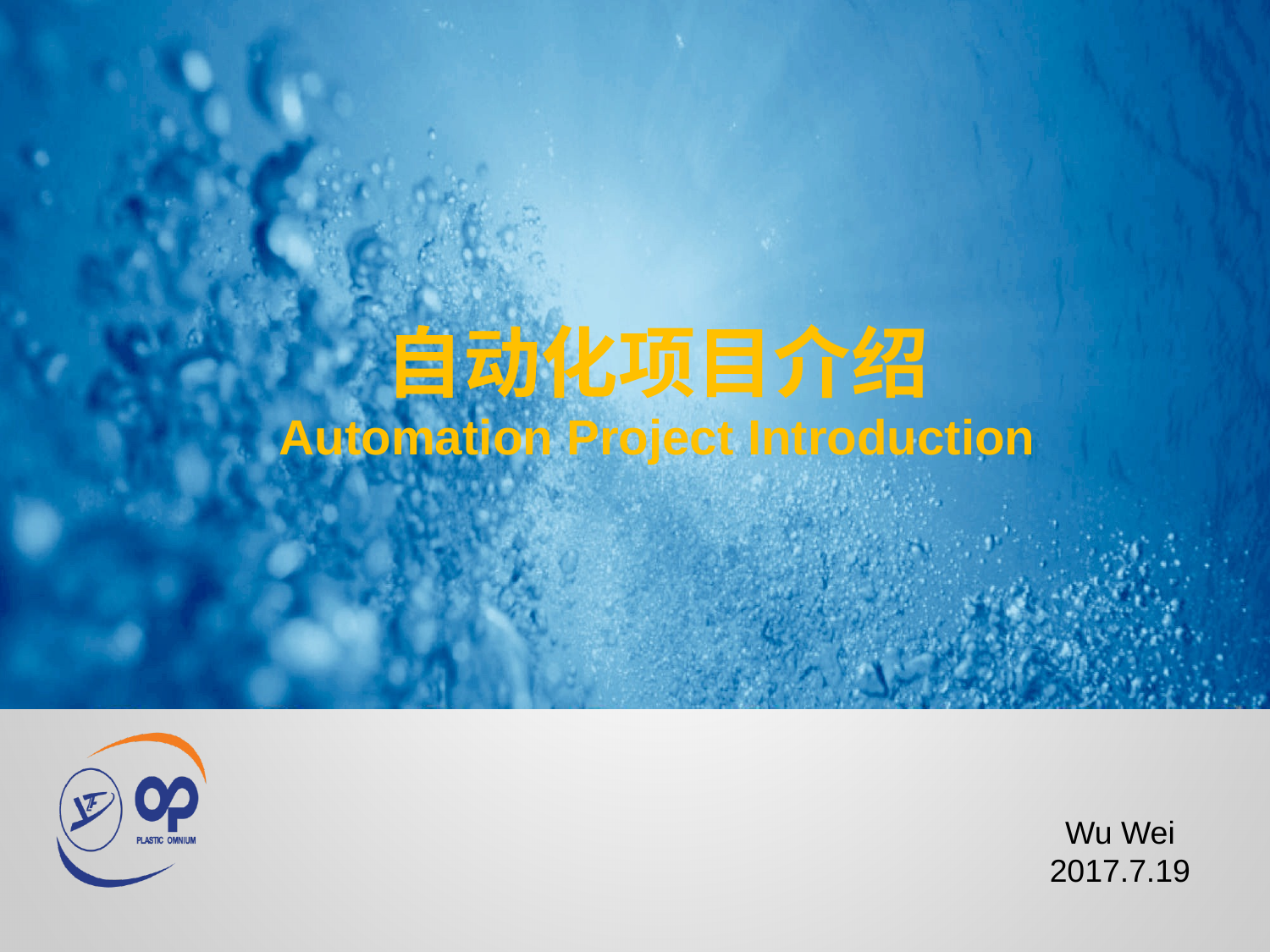

自动化项目介绍
Automation Project Introduction
Wu Wei
2017.7.19